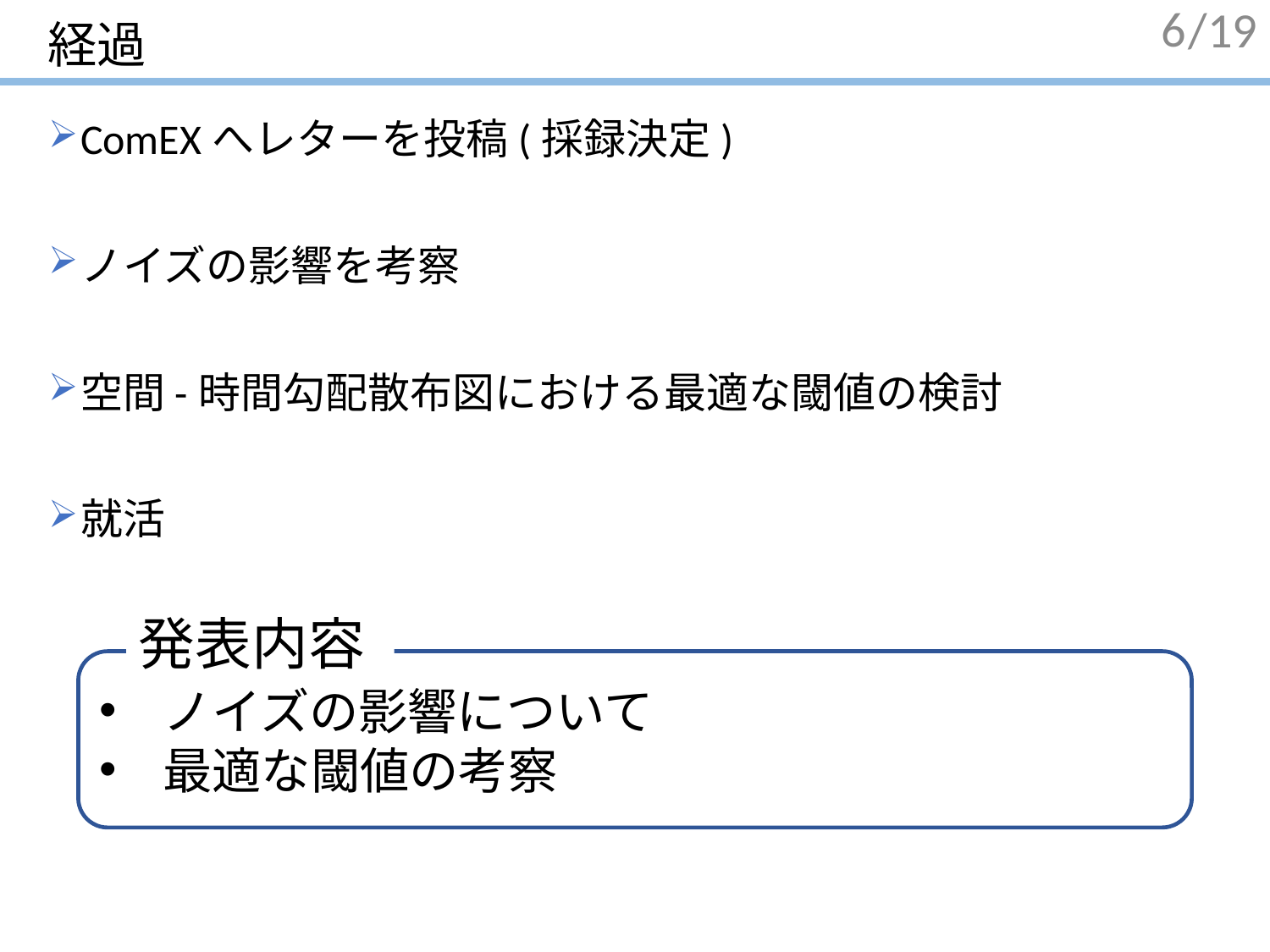

# 経過
6
ComEXへレターを投稿(採録決定)

ノイズの影響を考察

空間-時間勾配散布図における最適な閾値の検討

就活
発表内容
ノイズの影響について
最適な閾値の考察